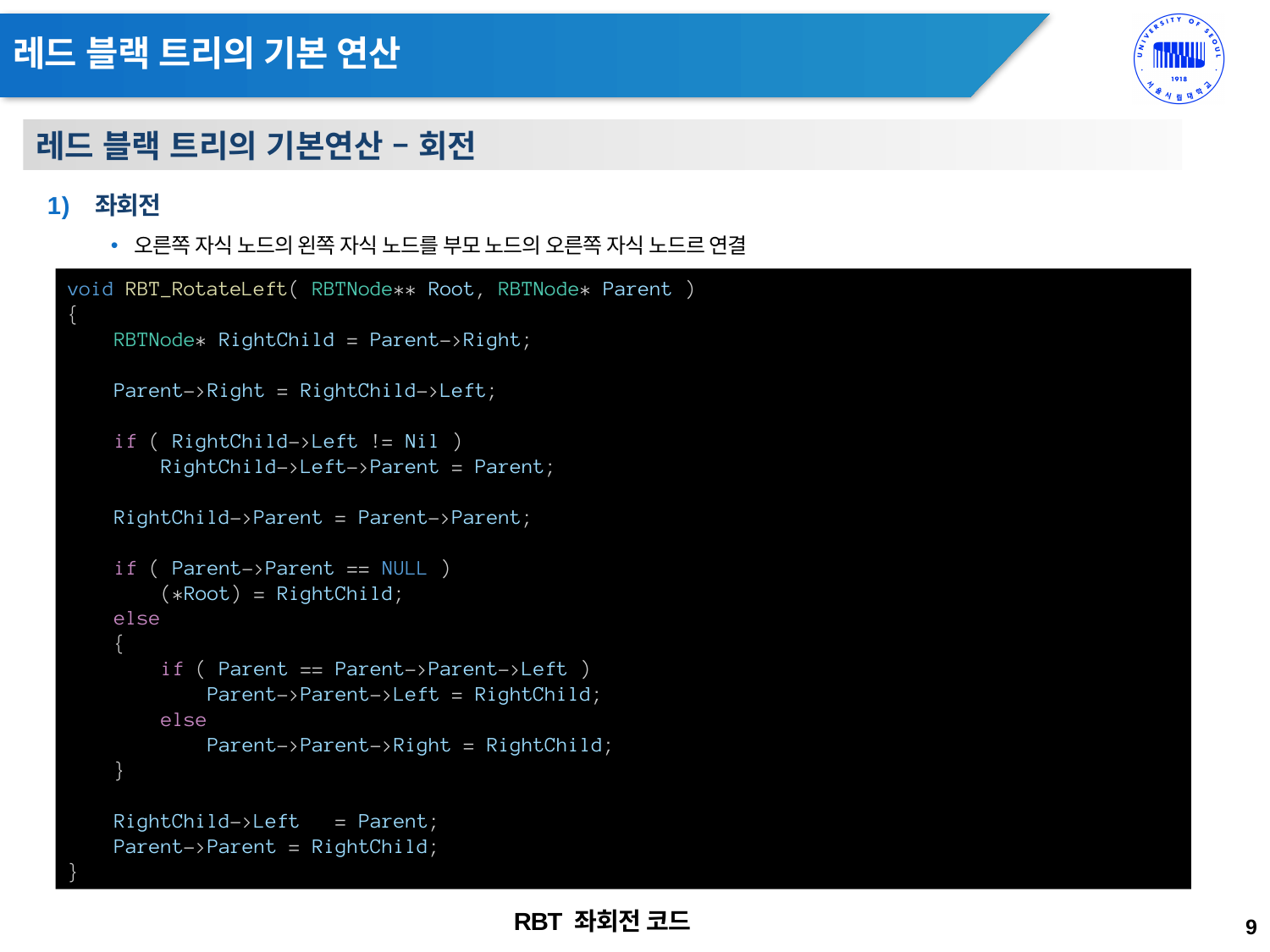

# 레드 블랙 트리의 기본 연산
레드 블랙 트리의 기본연산 – 회전
좌회전
오른쪽 자식 노드의 왼쪽 자식 노드를 부모 노드의 오른쪽 자식 노드르 연결
void RBT_RotateLeft( RBTNode** Root, RBTNode* Parent )
{
    RBTNode* RightChild = Parent->Right;

    Parent->Right = RightChild->Left;
    if ( RightChild->Left != Nil )
        RightChild->Left->Parent = Parent;
    RightChild->Parent = Parent->Parent;
    if ( Parent->Parent == NULL )
        (*Root) = RightChild;
    else
    {
        if ( Parent == Parent->Parent->Left )
            Parent->Parent->Left = RightChild;
        else
            Parent->Parent->Right = RightChild;
    }
    RightChild->Left   = Parent;
    Parent->Parent = RightChild;
}
RBT 좌회전 코드
9